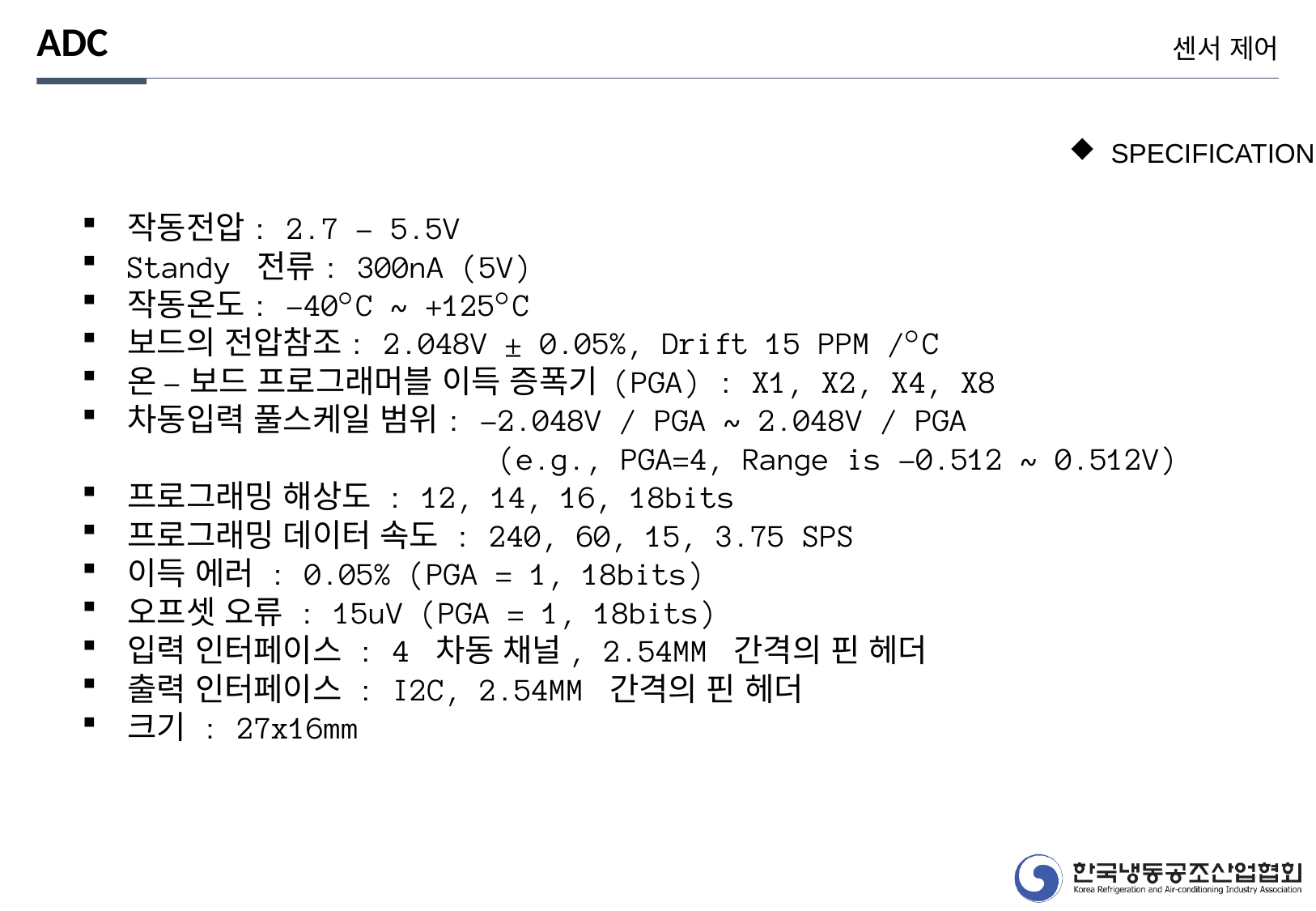

ADC
센서 제어

  SPECIFICATION
작동전압: 2.7 - 5.5V
Standy 전류: 300nA (5V)
작동온도: -40°C ~ +125°C
보드의 전압참조: 2.048V ± 0.05%, Drift 15 PPM /°C
온-보드 프로그래머블 이득 증폭기 (PGA) : X1, X2, X4, X8
차동입력 풀스케일 범위: -2.048V / PGA ~ 2.048V / PGA
                        (e.g., PGA=4, Range is -0.512 ~ 0.512V)
프로그래밍 해상도 : 12, 14, 16, 18bits
프로그래밍 데이터 속도 : 240, 60, 15, 3.75 SPS
이득 에러 : 0.05% (PGA = 1, 18bits)
오프셋 오류 : 15uV (PGA = 1, 18bits)
입력 인터페이스 : 4 차동 채널, 2.54MM 간격의 핀 헤더
출력 인터페이스 : I2C, 2.54MM 간격의 핀 헤더
크기 : 27x16mm